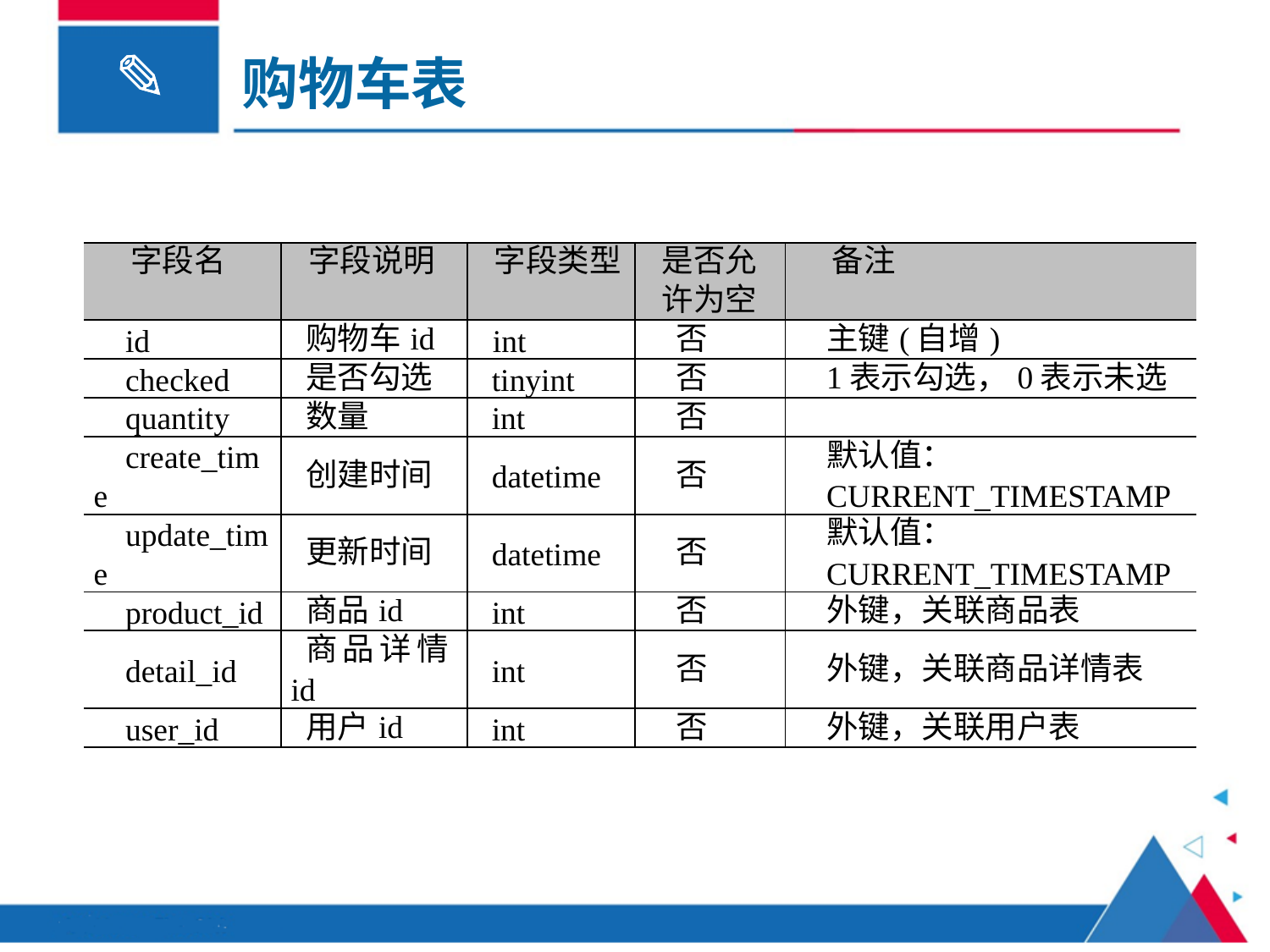

购物车表
组件中的data
| 字段名 | 字段说明 | 字段类型 | 是否允 许为空 | 备注 |
| --- | --- | --- | --- | --- |
| id | 购物车id | int | 否 | 主键(自增) |
| checked | 是否勾选 | tinyint | 否 | 1表示勾选，0表示未选 |
| quantity | 数量 | int | 否 |  |
| create\_time | 创建时间 | datetime | 否 | 默认值： CURRENT\_TIMESTAMP |
| update\_time | 更新时间 | datetime | 否 | 默认值： CURRENT\_TIMESTAMP |
| product\_id | 商品id | int | 否 | 外键，关联商品表 |
| detail\_id | 商品详情id | int | 否 | 外键，关联商品详情表 |
| user\_id | 用户id | int | 否 | 外键，关联用户表 |